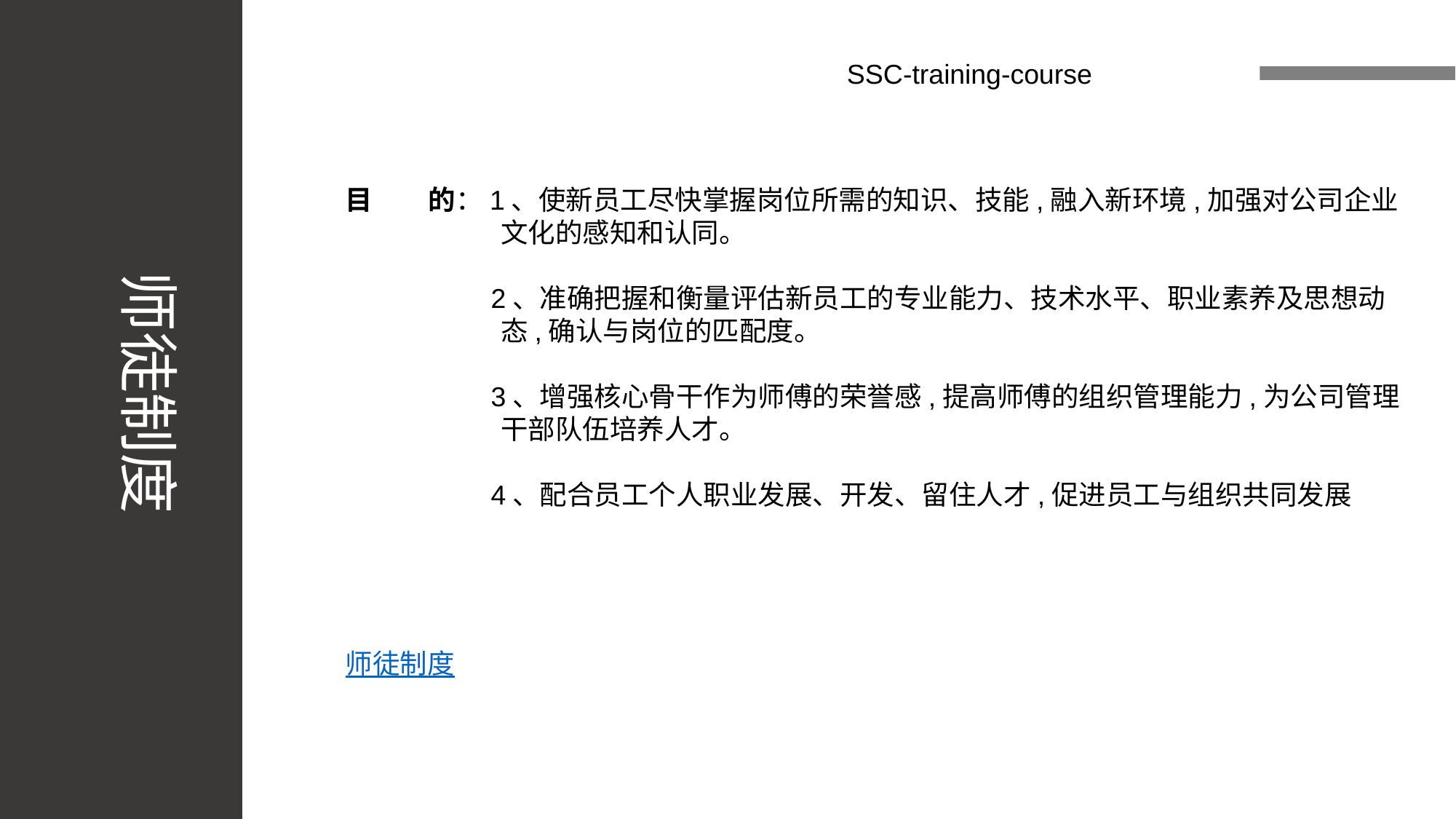

师徒制度
SSC-training-course

目         的：1、使新员工尽快掌握岗位所需的知识、技能,融入新环境,加强对公司企业
                        文化的感知和认同。

                   2、准确把握和衡量评估新员工的专业能力、技术水平、职业素养及思想动
                        态,确认与岗位的匹配度。

                   3、增强核心骨干作为师傅的荣誉感,提高师傅的组织管理能力,为公司管理
                        干部队伍培养人才。

                   4、配合员工个人职业发展、开发、留住人才,促进员工与组织共同发展

师徒制度